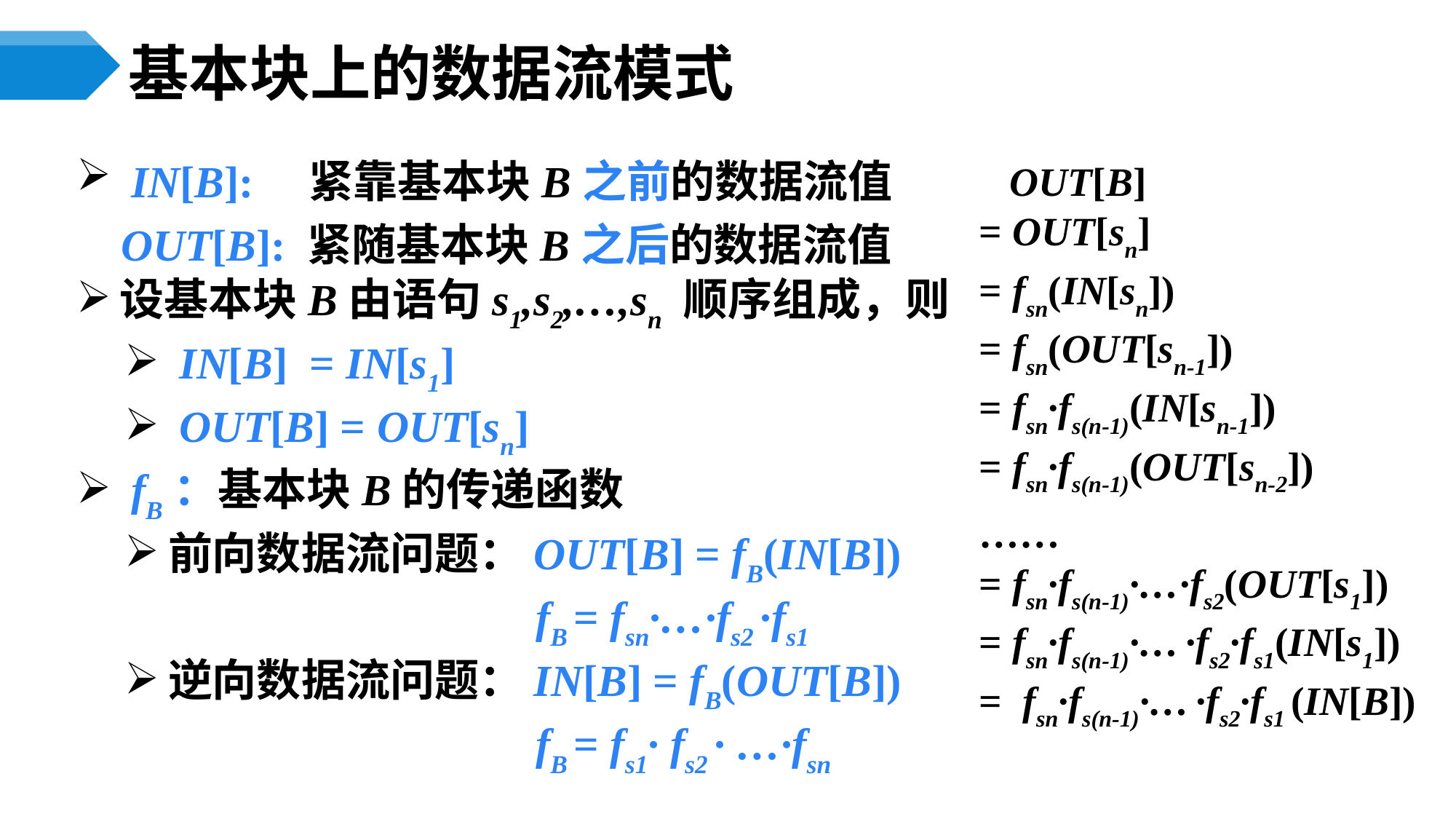

# 基本块上的数据流模式
 IN[B]:    紧靠基本块B之前的数据流值
    OUT[B]: 紧随基本块B之后的数据流值
设基本块B由语句s1,s2,…,sn 顺序组成，则
 IN[B]  = IN[s1]
 OUT[B] = OUT[sn]
 fB：基本块B的传递函数
前向数据流问题：OUT[B] = fB(IN[B])
                                     fB = fsn·…·fs2 ·fs1
逆向数据流问题：IN[B] = fB(OUT[B])
                                     fB = fs1· fs2 · …·fsn

   OUT[B]
= OUT[sn]
= fsn(IN[sn])
= fsn(OUT[sn-1])
= fsn·fs(n-1)(IN[sn-1])
= fsn·fs(n-1)(OUT[sn-2])
……
= fsn·fs(n-1)·…·fs2(OUT[s1])
= fsn·fs(n-1)·… ·fs2·fs1(IN[s1])
=  fsn·fs(n-1)·… ·fs2·fs1 (IN[B])